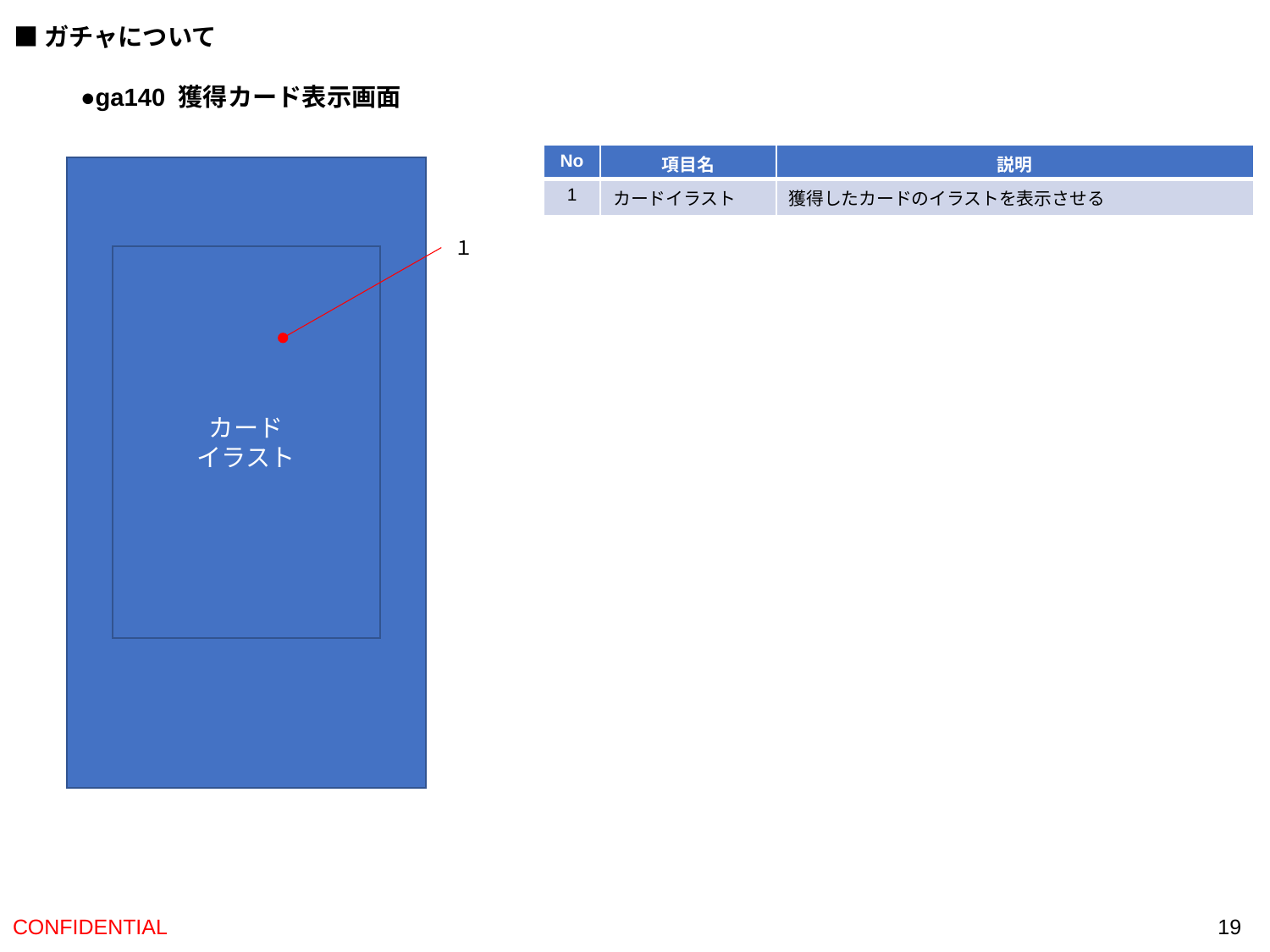

■ガチャについて
●ga140 獲得カード表示画面
| No | 項目名 | 説明 |
| --- | --- | --- |
| 1 | カードイラスト | 獲得したカードのイラストを表示させる |

１
カード
イラスト
19
CONFIDENTIAL